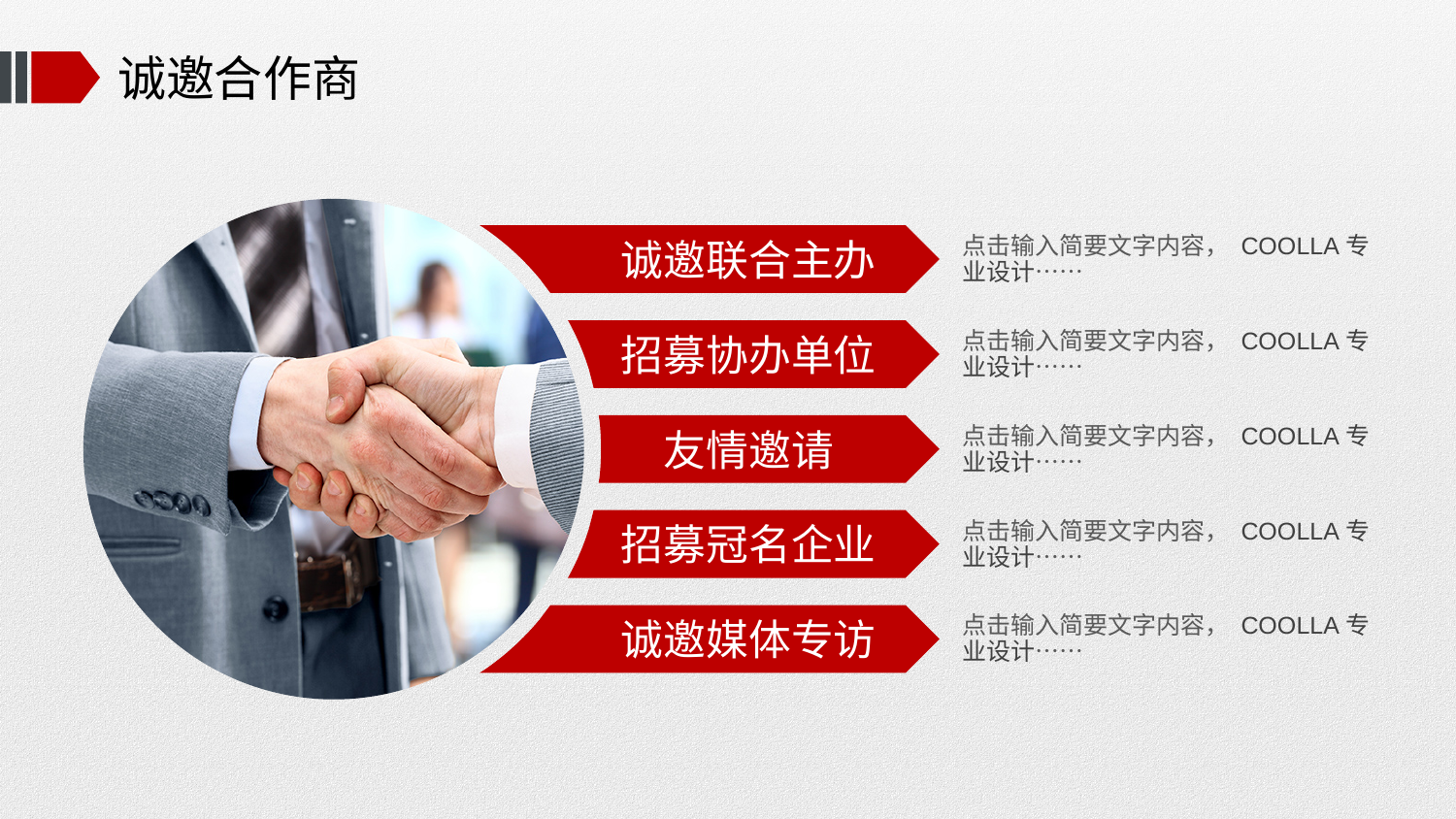

# 诚邀合作商

诚邀联合主办
点击输入简要文字内容， COOLLA专业设计……

招募协办单位
点击输入简要文字内容， COOLLA专业设计……

友情邀请
点击输入简要文字内容， COOLLA专业设计……

招募冠名企业
点击输入简要文字内容， COOLLA专业设计……

诚邀媒体专访
点击输入简要文字内容， COOLLA专业设计……
浏览更多搜索：COOLLA       技术支持、合作、定制PPT联系QQ:34865632